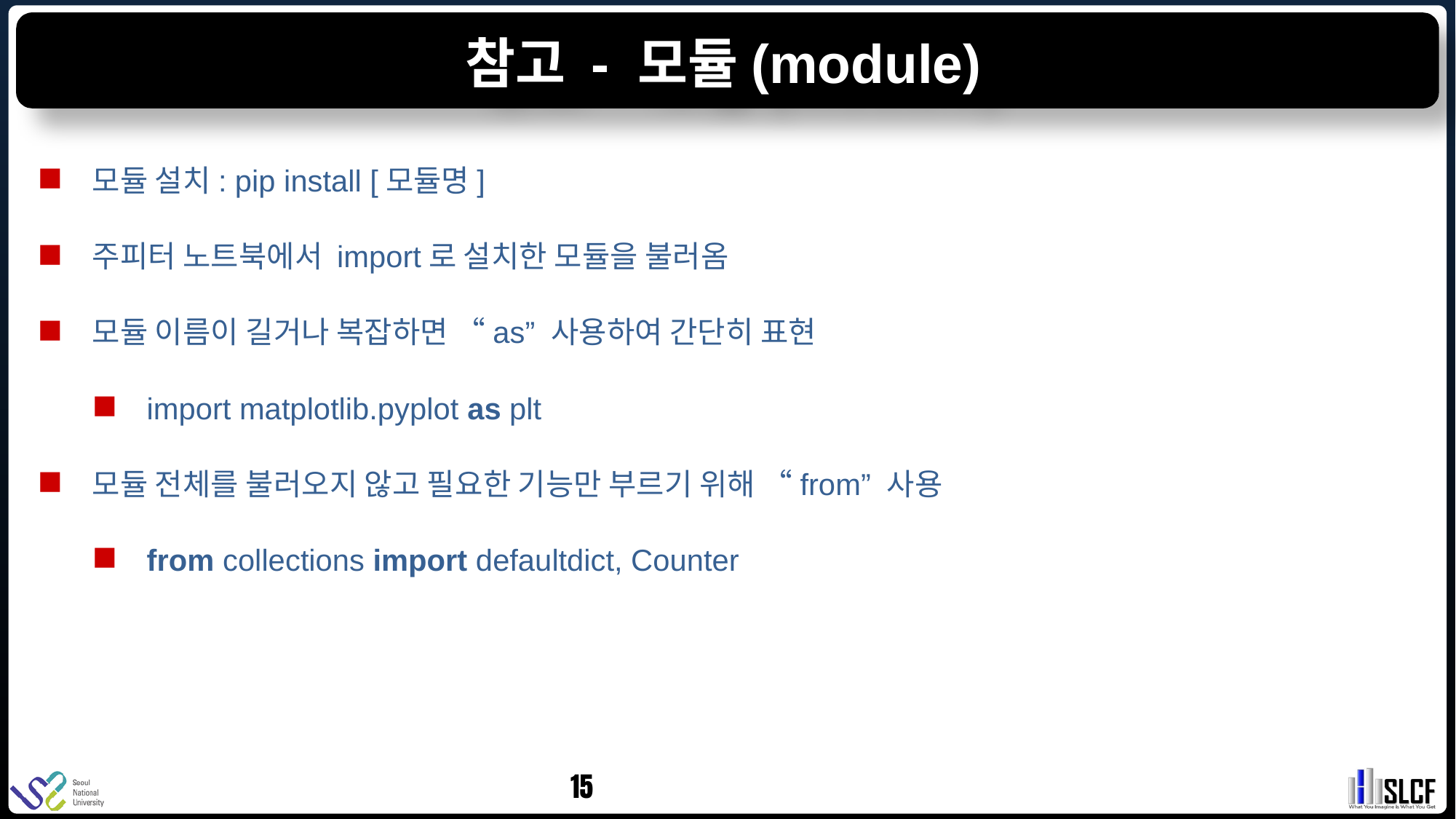

# 참고 - 모듈(module)
모듈 설치: pip install [모듈명]
주피터 노트북에서 import로 설치한 모듈을 불러옴
모듈 이름이 길거나 복잡하면 “as” 사용하여 간단히 표현
import matplotlib.pyplot as plt
모듈 전체를 불러오지 않고 필요한 기능만 부르기 위해 “from” 사용
from collections import defaultdict, Counter
15